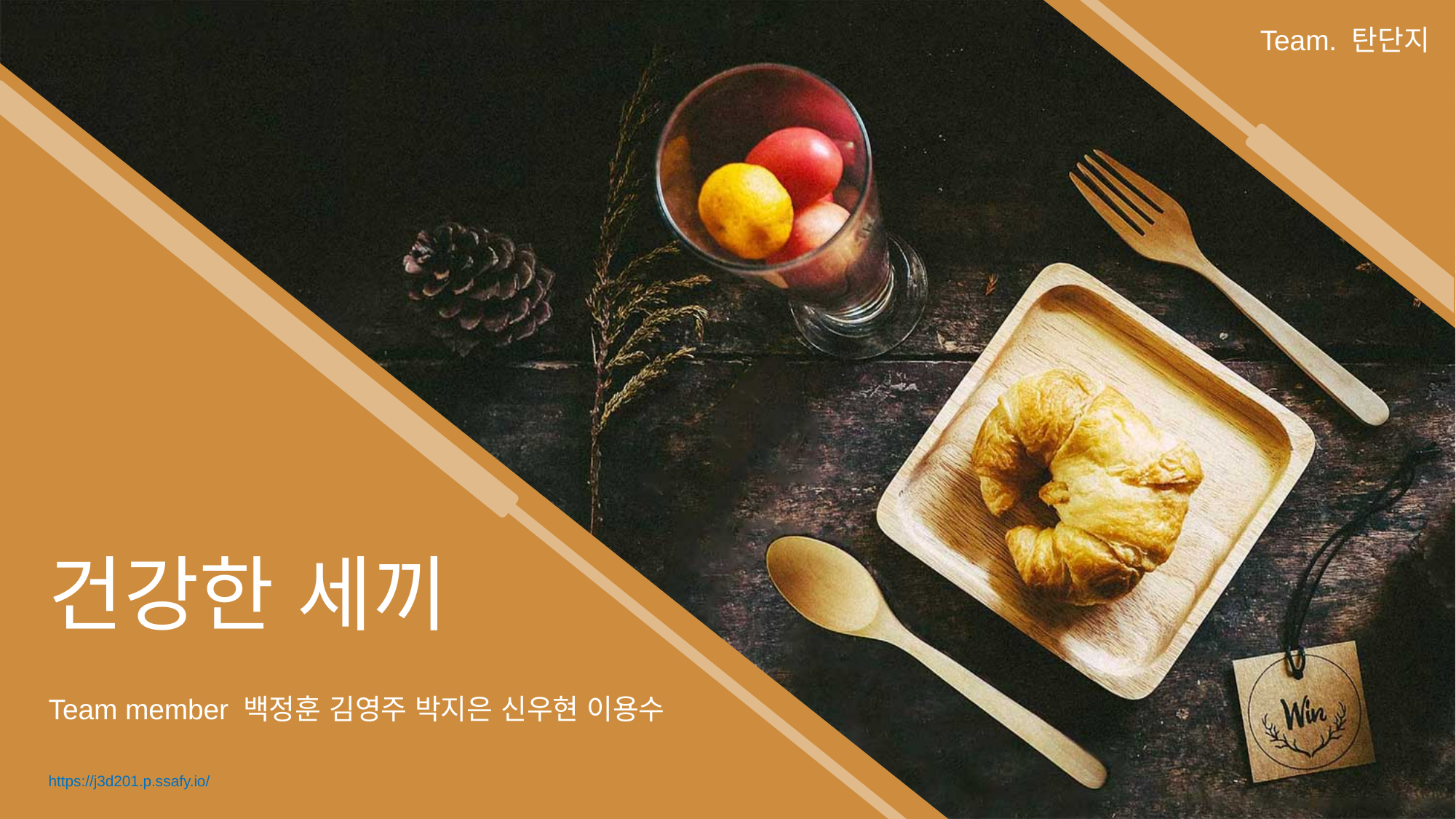

Team. 탄단지

건강한 세끼
Team member 백정훈 김영주 박지은 신우현 이용수
https://j3d201.p.ssafy.io/